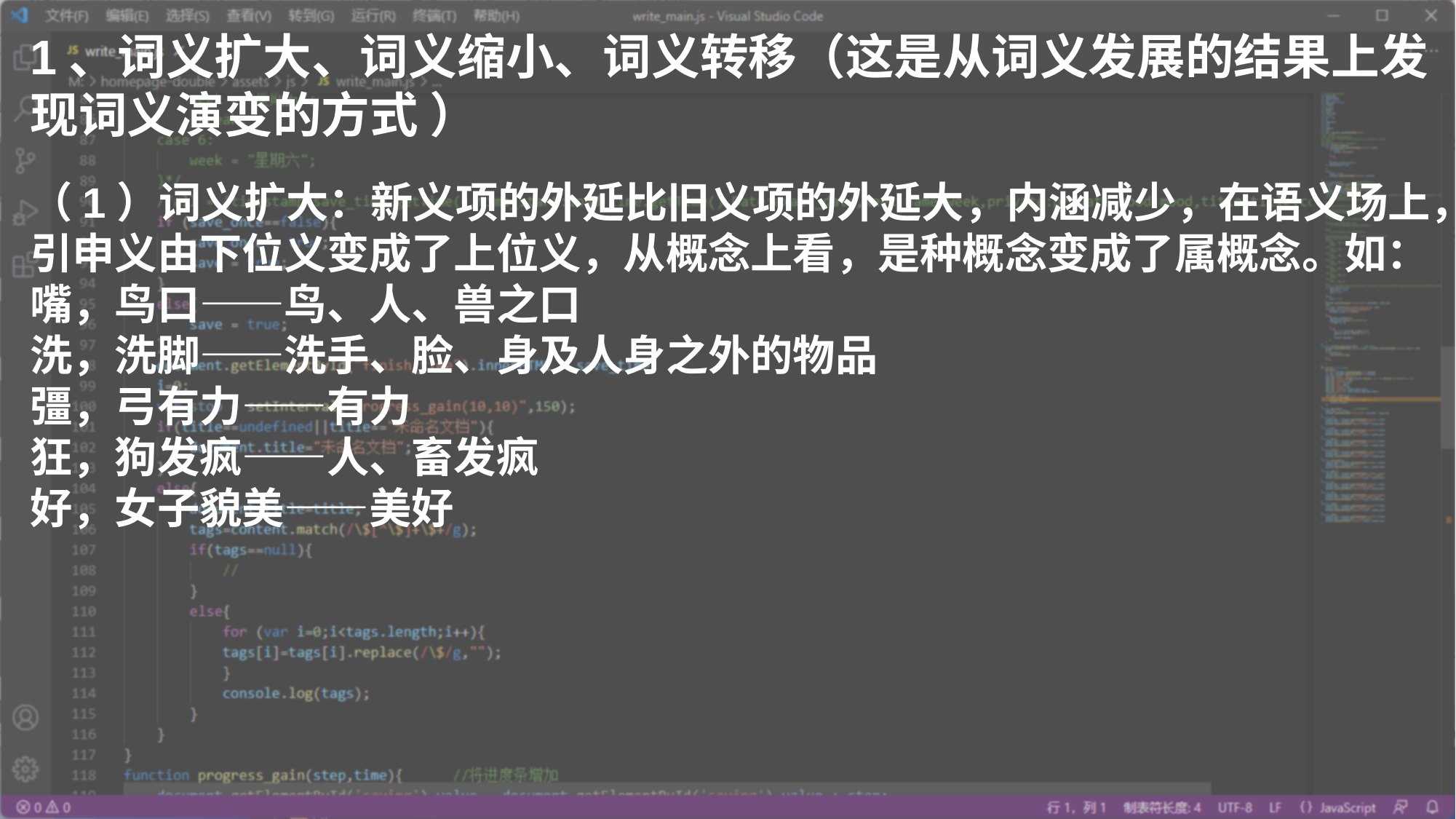

1、词义扩大、词义缩小、词义转移（这是从词义发展的结果上发现词义演变的方式 ）

（1）词义扩大：新义项的外延比旧义项的外延大，内涵减少，在语义场上，引申义由下位义变成了上位义，从概念上看，是种概念变成了属概念。如：
嘴，鸟口——鸟、人、兽之口
洗，洗脚——洗手、脸、身及人身之外的物品
彊，弓有力——有力
狂，狗发疯——人、畜发疯
好，女子貌美——美好